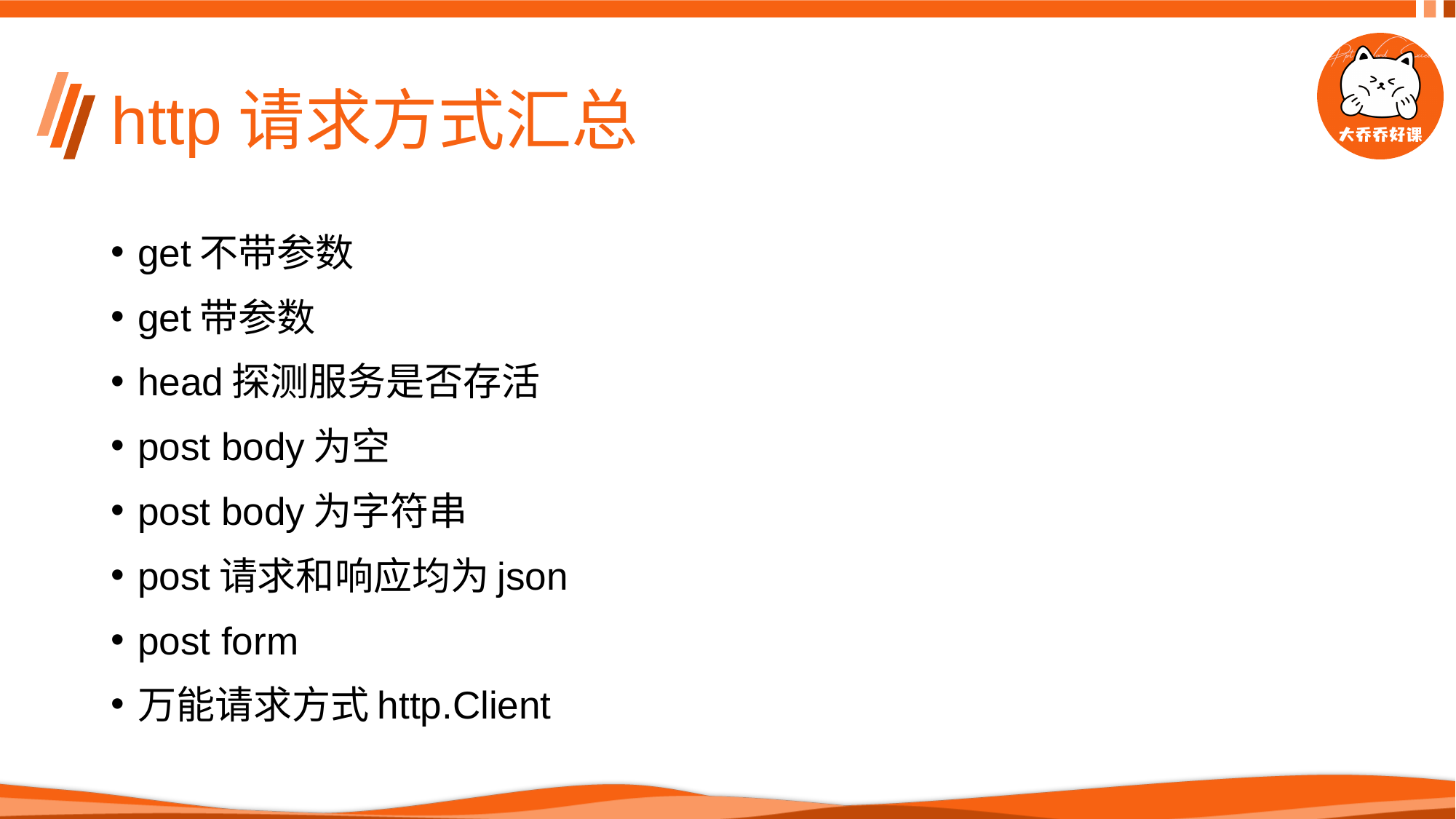

# http请求方式汇总
get不带参数
get带参数
head探测服务是否存活
post body为空
post body为字符串
post请求和响应均为json
post form
万能请求方式http.Client